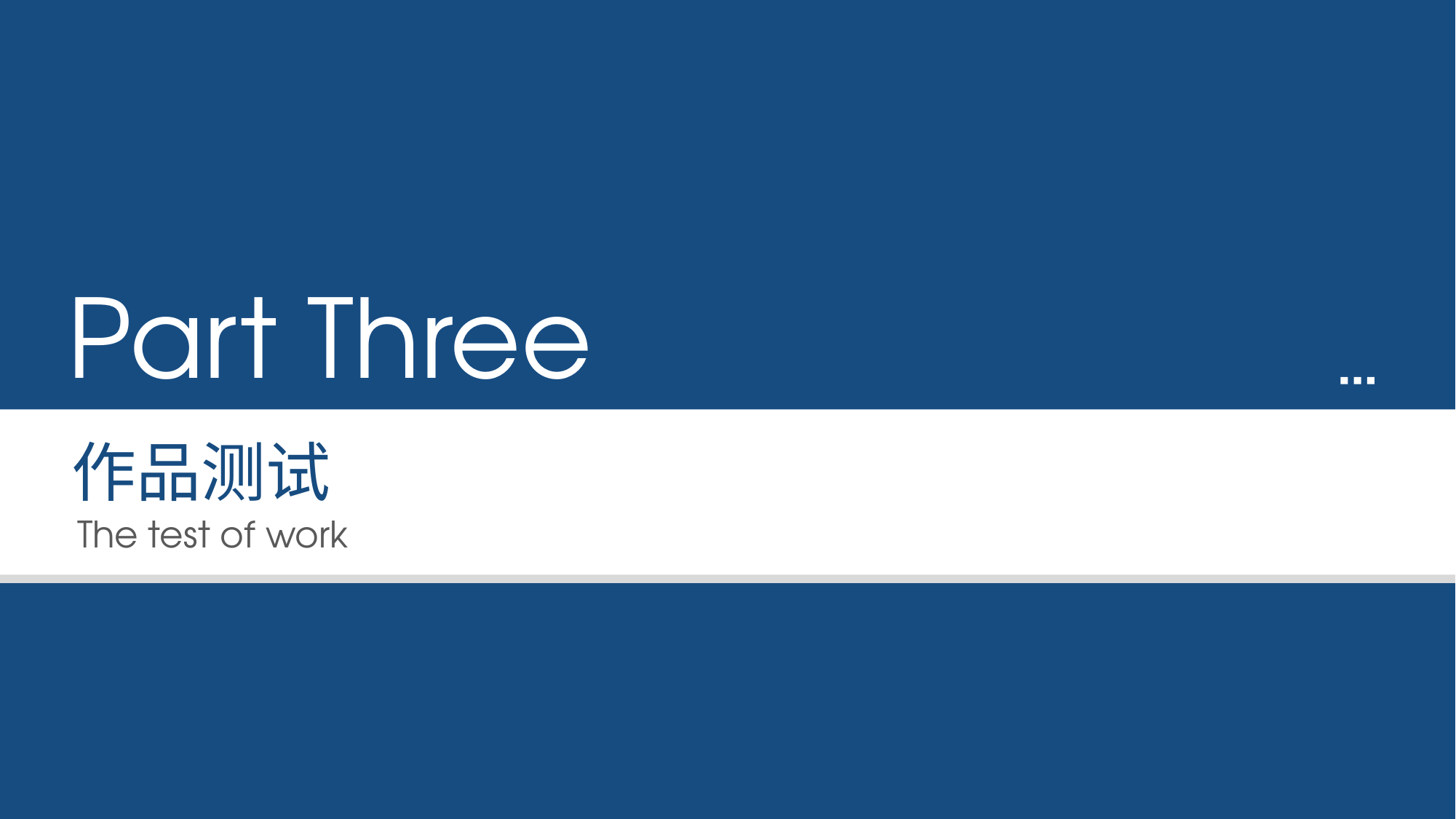

Part Three

作品测试
The test of work